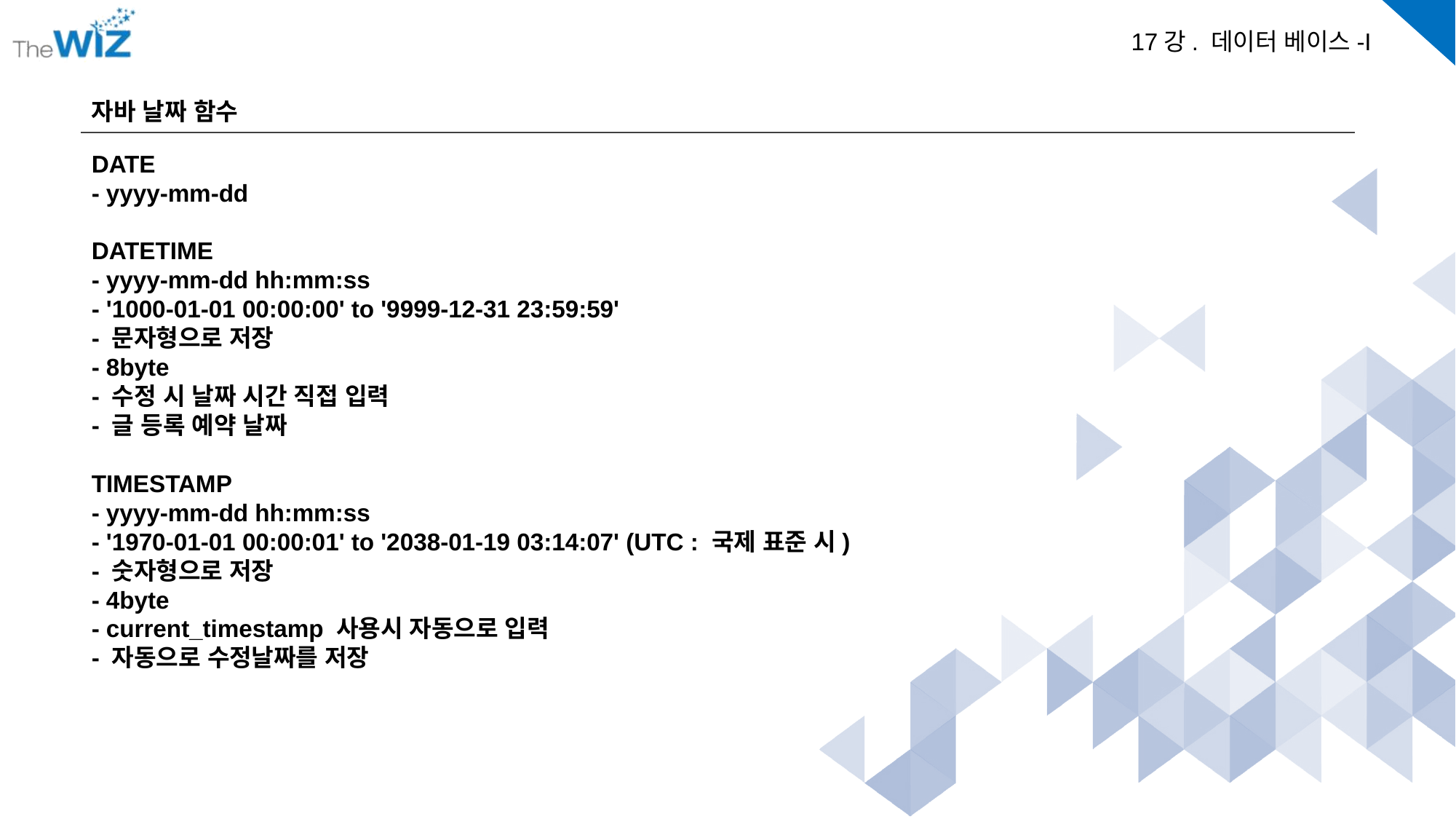

자바 날짜 함수

DATE
- yyyy-mm-dd

DATETIME
- yyyy-mm-dd hh:mm:ss
- '1000-01-01 00:00:00' to '9999-12-31 23:59:59'
- 문자형으로 저장
- 8byte
- 수정 시 날짜 시간 직접 입력
- 글 등록 예약 날짜

TIMESTAMP
- yyyy-mm-dd hh:mm:ss
- '1970-01-01 00:00:01' to '2038-01-19 03:14:07' (UTC : 국제 표준 시)
- 숫자형으로 저장
- 4byte
- current_timestamp 사용시 자동으로 입력
- 자동으로 수정날짜를 저장